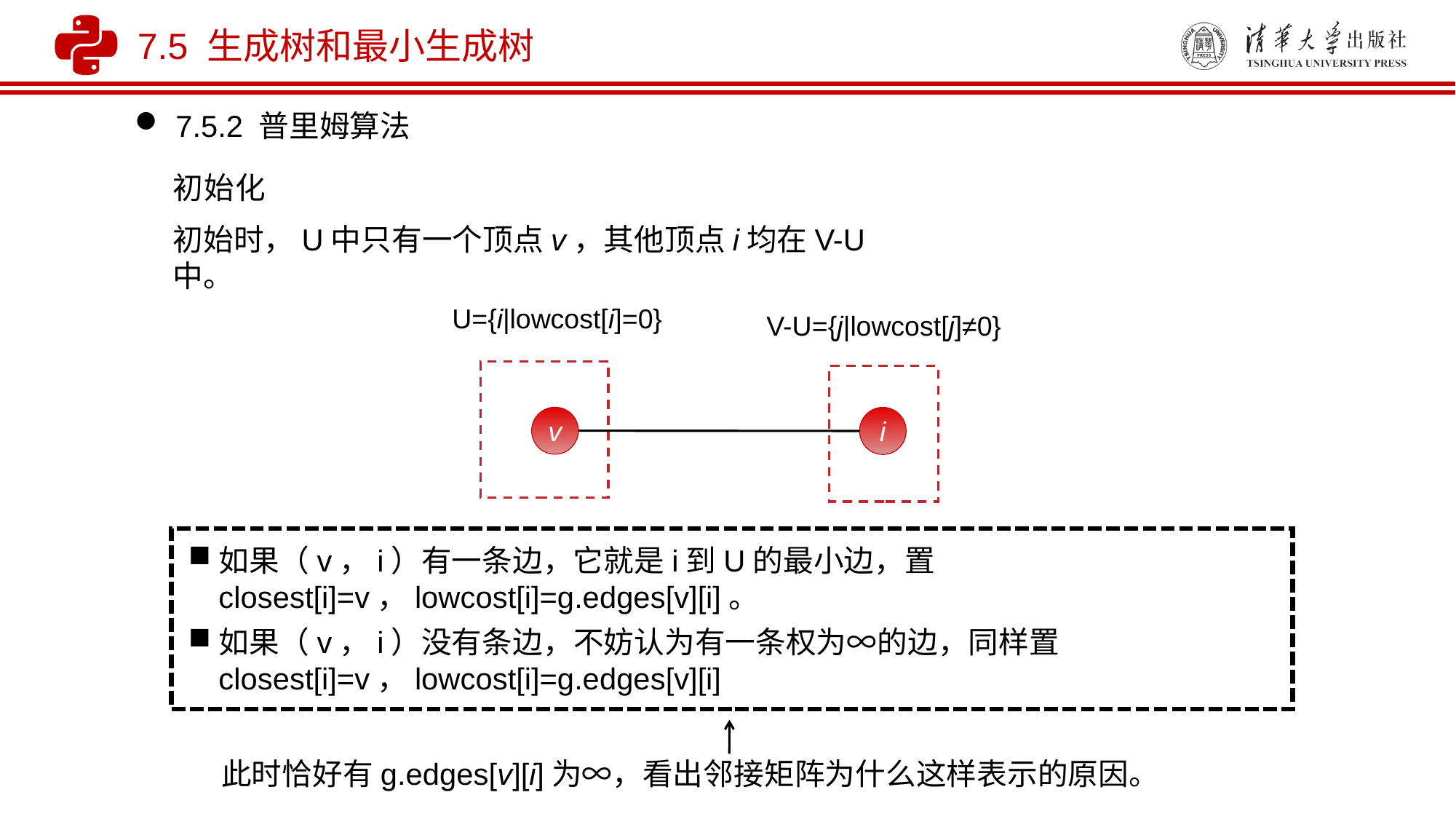

7.5 生成树和最小生成树
7.5.2 普里姆算法
初始化
初始时，U中只有一个顶点v，其他顶点i均在V-U中。
U={i|lowcost[i]=0}
V-U={j|lowcost[j]≠0}

v
i
如果（v，i）有一条边，它就是i到U的最小边，置closest[i]=v，lowcost[i]=g.edges[v][i]。
如果（v，i）没有条边，不妨认为有一条权为∞的边，同样置closest[i]=v，lowcost[i]=g.edges[v][i]
此时恰好有g.edges[v][i]为∞，看出邻接矩阵为什么这样表示的原因。